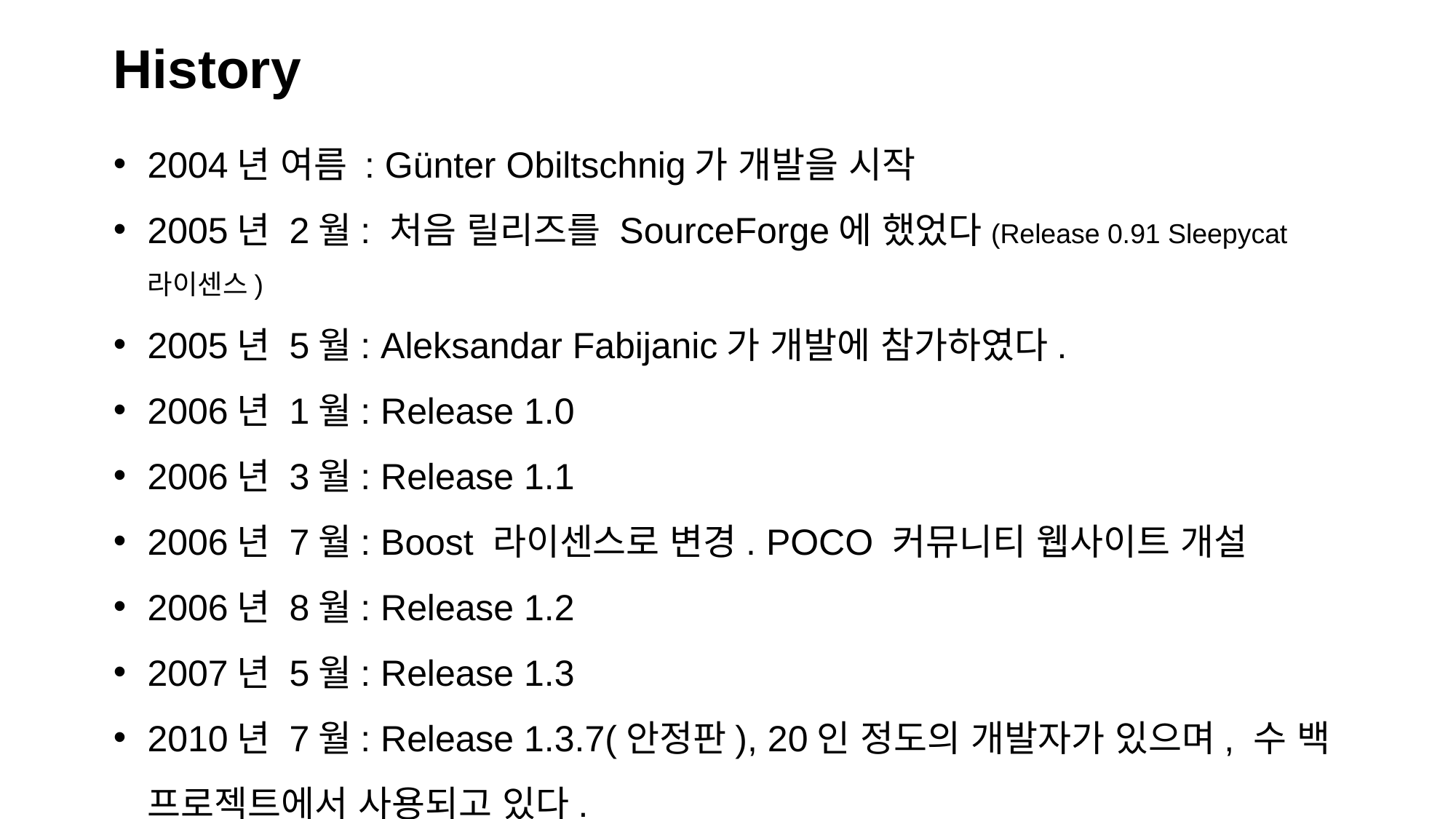

History
2004년 여름 : Günter Obiltschnig가 개발을 시작
2005년 2월: 처음 릴리즈를 SourceForge에 했었다(Release 0.91 Sleepycat 라이센스)
2005년 5월: Aleksandar Fabijanic가 개발에 참가하였다.
2006년 1월: Release 1.0
2006년 3월: Release 1.1
2006년 7월: Boost 라이센스로 변경. POCO 커뮤니티 웹사이트 개설
2006년 8월: Release 1.2
2007년 5월: Release 1.3
2010년 7월: Release 1.3.7(안정판), 20인 정도의 개발자가 있으며, 수 백 프로젝트에서 사용되고 있다.